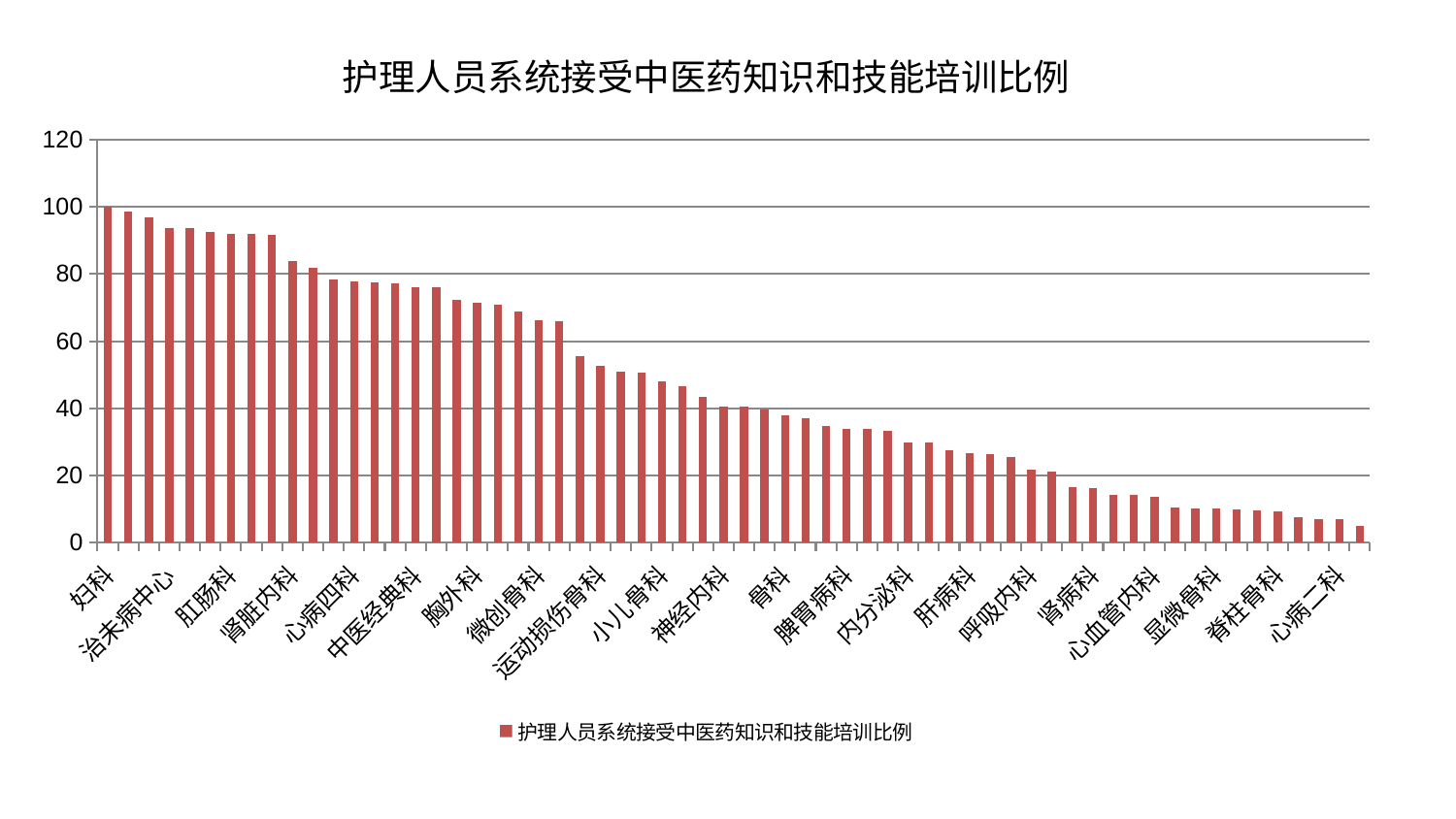

### Chart: 护理人员系统接受中医药知识和技能培训比例

| Category | 护理人员系统接受中医药知识和技能培训比例 |
|---|---|
| 妇科 | 100.0 |
| 心病三科 | 98.72527420382524 |
| 医院 | 96.93184745684945 |
| 治未病中心 | 93.56805544443581 |
| 周围血管科 | 93.5526919468391 |
| 美容皮肤科 | 92.57552531313465 |
| 肛肠科 | 91.92120197402771 |
| 肿瘤内科 | 91.88203435598972 |
| 耳鼻喉科 | 91.62733434282134 |
| 肾脏内科 | 83.95244791715477 |
| 中医外治中心 | 81.92482425667815 |
| 东区重症医学科 | 78.24366167456368 |
| 心病四科 | 77.83937804174882 |
| 神经外科 | 77.37317446659735 |
| 西区重症医学科 | 77.33949107012769 |
| 中医经典科 | 76.1023753286703 |
| 血液科 | 75.94195635238813 |
| 风湿病科 | 72.24242891310885 |
| 胸外科 | 71.45371004098108 |
| 妇科妇二科合并 | 70.8032375396068 |
| 脑病二科 | 68.94086687387014 |
| 微创骨科 | 66.21341778790482 |
| 脑病一科 | 65.95287320212319 |
| 口腔科 | 55.60798800597529 |
| 运动损伤骨科 | 52.60087401799283 |
| 产科 | 51.001224603303974 |
| 男科 | 50.51870341223082 |
| 小儿骨科 | 47.9043598361854 |
| 乳腺甲状腺外科 | 46.53504069896707 |
| 康复科 | 43.430052553476344 |
| 神经内科 | 40.47179748388417 |
| 东区肾病科 | 40.441684202474605 |
| 眼科 | 39.642785233771235 |
| 骨科 | 38.02655057578082 |
| 妇二科 | 37.149141572957696 |
| 推拿科 | 34.86167670059617 |
| 脾胃病科 | 33.82776659899059 |
| 综合内科 | 33.79620990835633 |
| 身心医学科 | 33.35798013364196 |
| 内分泌科 | 29.9197623531452 |
| 泌尿外科 | 29.71786713189374 |
| 脾胃科消化科合并 | 27.470661910835922 |
| 肝病科 | 26.65503178137007 |
| 普通外科 | 26.224658969019735 |
| 关节骨科 | 25.400610347055878 |
| 呼吸内科 | 21.744018338210754 |
| 心病一科 | 21.025920934195494 |
| 儿科 | 16.542414756212676 |
| 肾病科 | 16.224402498142343 |
| 肝胆外科 | 14.288540090590137 |
| 重症医学科 | 14.104857227510244 |
| 心血管内科 | 13.509823339834728 |
| 小儿推拿科 | 10.34398053840679 |
| 针灸科 | 10.31108123753827 |
| 显微骨科 | 10.227348161502485 |
| 皮肤科 | 9.745645687631958 |
| 脑病三科 | 9.64822323465902 |
| 脊柱骨科 | 9.396779032768556 |
| 消化内科 | 7.678892742533905 |
| 创伤骨科 | 7.138782884391102 |
| 心病二科 | 6.925652767671065 |
| 老年医学科 | 4.899410635189778 |
32